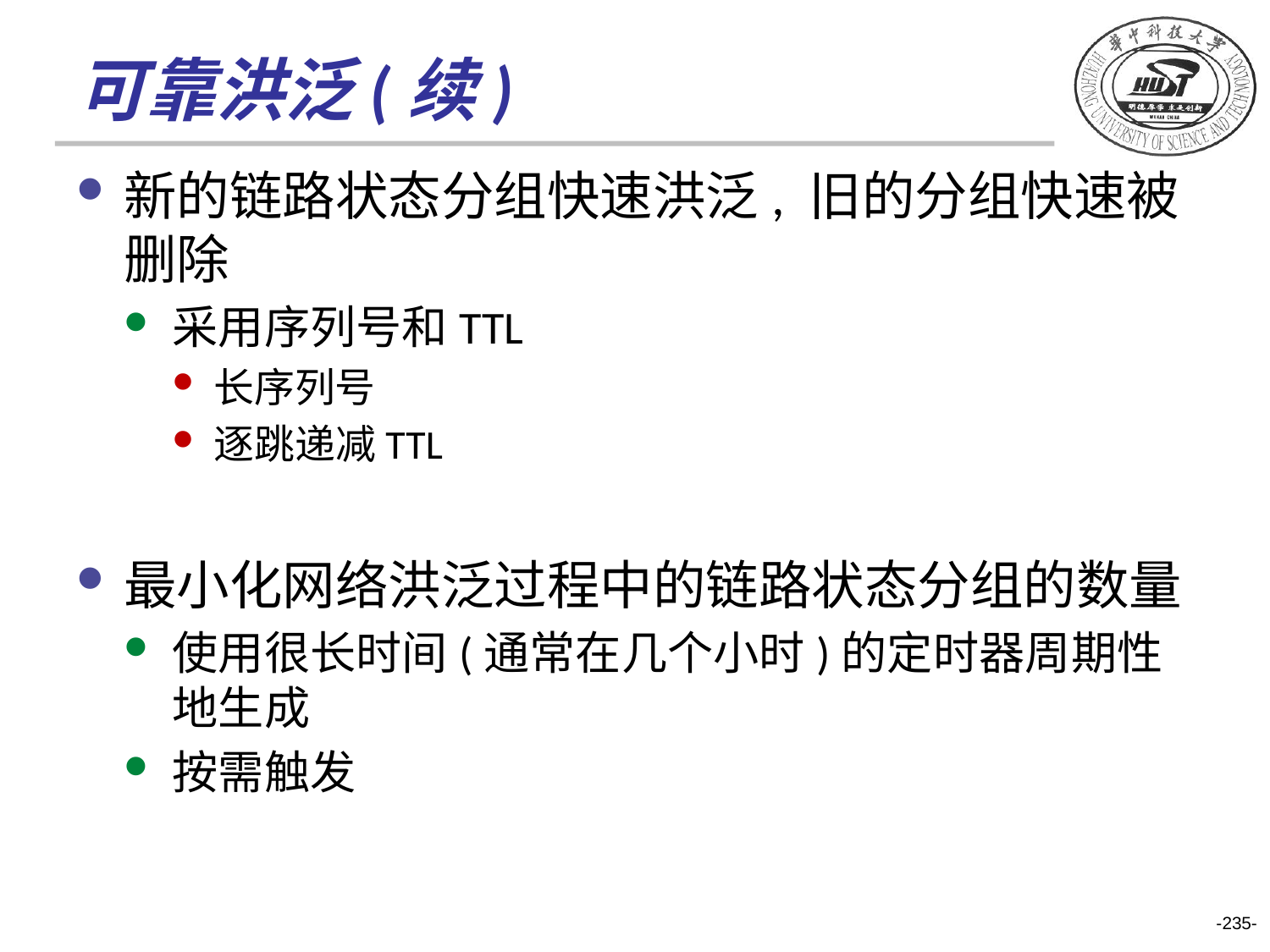

# 可靠洪泛(续)
新的链路状态分组快速洪泛, 旧的分组快速被删除
采用序列号和TTL
长序列号
逐跳递减TTL

最小化网络洪泛过程中的链路状态分组的数量
使用很长时间(通常在几个小时)的定时器周期性地生成
按需触发

-235-